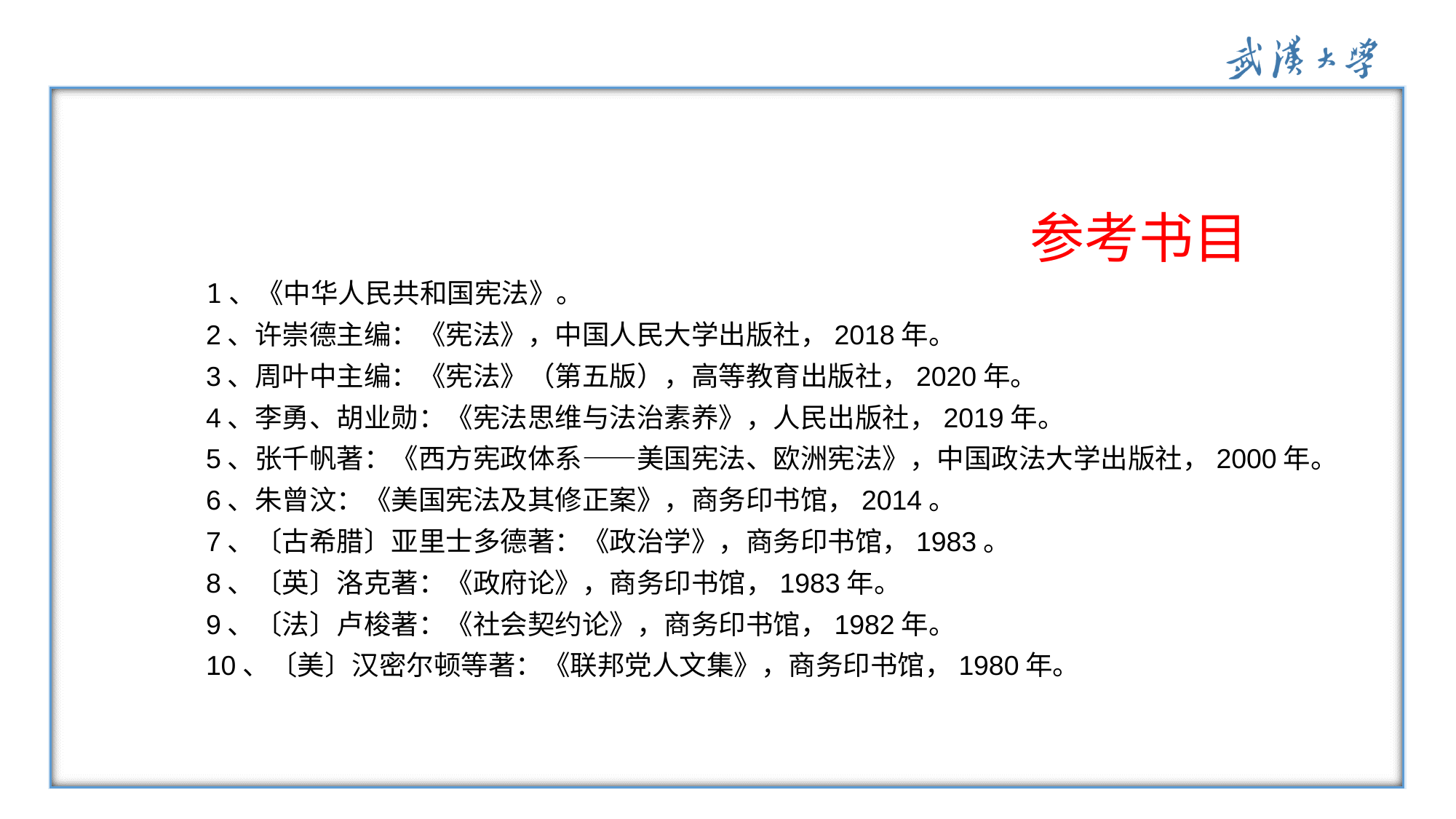

参考书目
1、《中华人民共和国宪法》。
2、许崇德主编：《宪法》，中国人民大学出版社，2018年。
3、周叶中主编：《宪法》（第五版），高等教育出版社，2020年。
4、李勇、胡业勋：《宪法思维与法治素养》，人民出版社，2019年。
5、张千帆著：《西方宪政体系——美国宪法、欧洲宪法》，中国政法大学出版社，2000年。
6、朱曾汶：《美国宪法及其修正案》，商务印书馆，2014。
7、〔古希腊〕亚里士多德著：《政治学》，商务印书馆，1983。
8、〔英〕洛克著：《政府论》，商务印书馆，1983年。
9、〔法〕卢梭著：《社会契约论》，商务印书馆，1982年。
10、〔美〕汉密尔顿等著：《联邦党人文集》，商务印书馆，1980年。